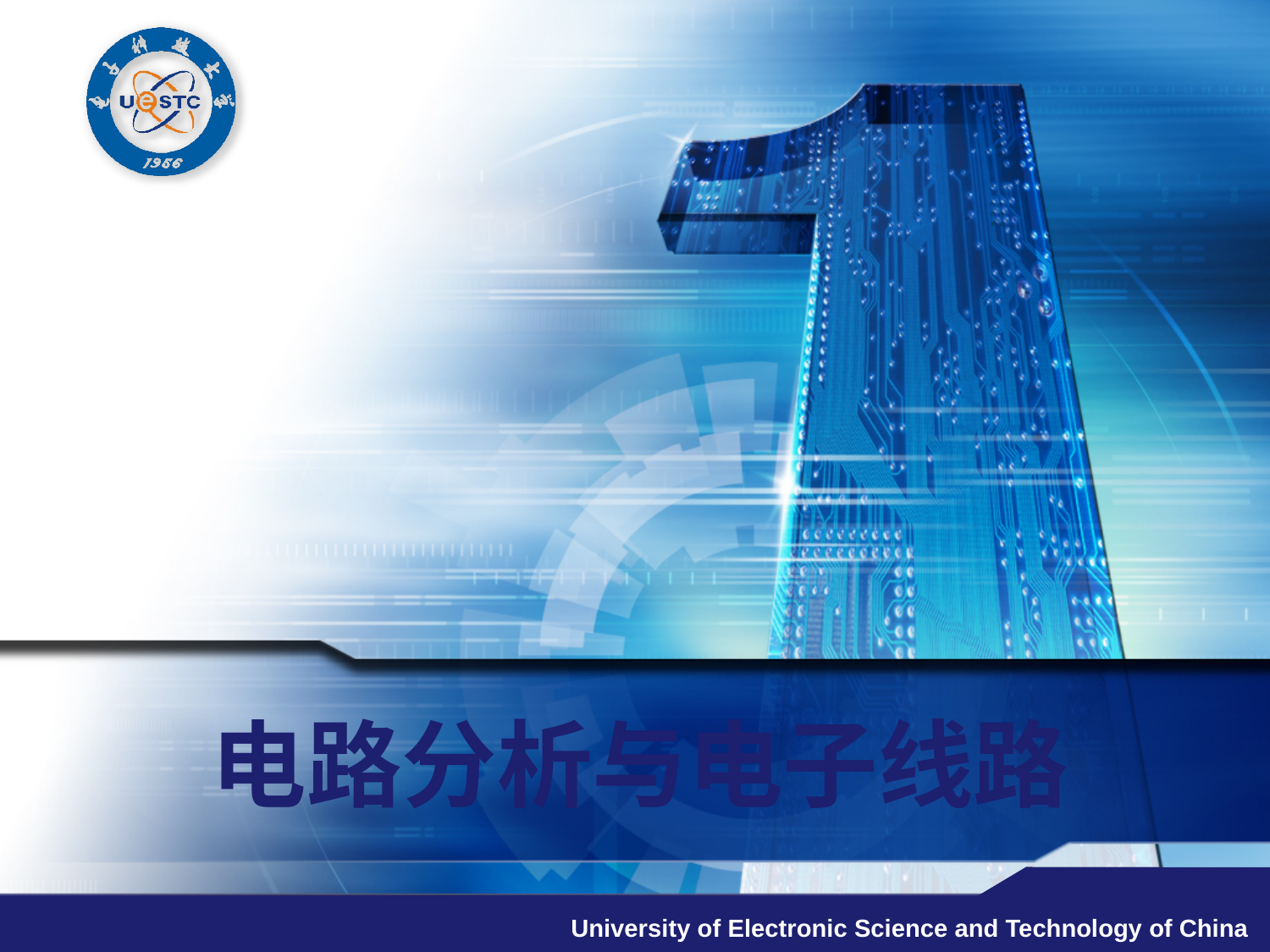

# 电路分析与电子线路
University of Electronic Science and Technology of China